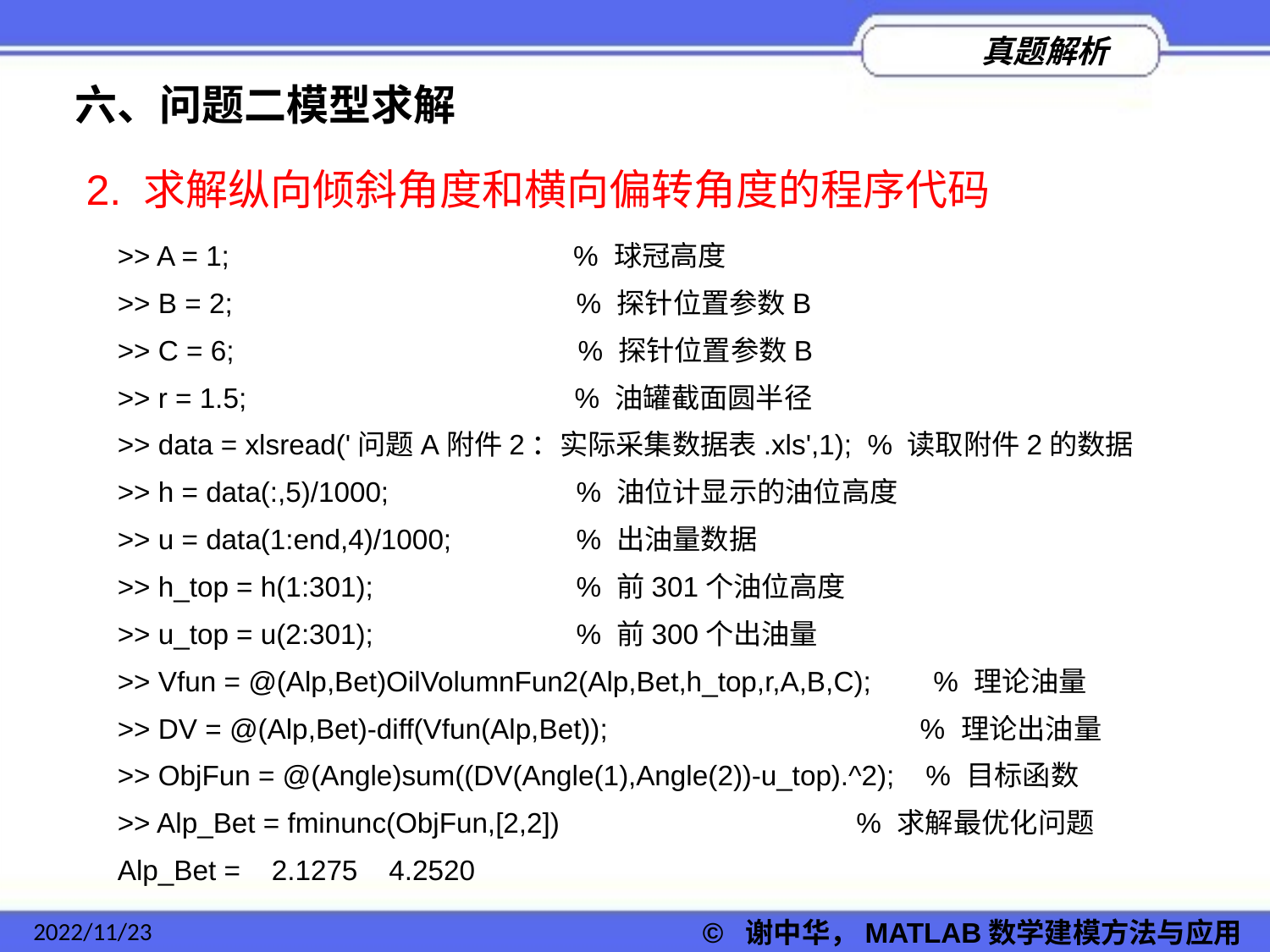

六、问题二模型求解
2. 求解纵向倾斜角度和横向偏转角度的程序代码
>> A = 1;                                            % 球冠高度
>> B = 2;                                            % 探针位置参数B
>> C = 6;                                            % 探针位置参数B
>> r = 1.5;                                          % 油罐截面圆半径
>> data = xlsread('问题A附件2：实际采集数据表.xls',1);  % 读取附件2的数据
>> h = data(:,5)/1000;                        % 油位计显示的油位高度
>> u = data(1:end,4)/1000;                % 出油量数据
>> h_top = h(1:301);                          % 前301个油位高度
>> u_top = u(2:301);                          % 前300个出油量
>> Vfun = @(Alp,Bet)OilVolumnFun2(Alp,Bet,h_top,r,A,B,C);        % 理论油量
>> DV = @(Alp,Bet)-diff(Vfun(Alp,Bet));                                        % 理论出油量
>> ObjFun = @(Angle)sum((DV(Angle(1),Angle(2))-u_top).^2);    % 目标函数
>> Alp_Bet = fminunc(ObjFun,[2,2])                                      % 求解最优化问题
Alp_Bet =    2.1275    4.2520
2022/11/23
©  谢中华，MATLAB数学建模方法与应用